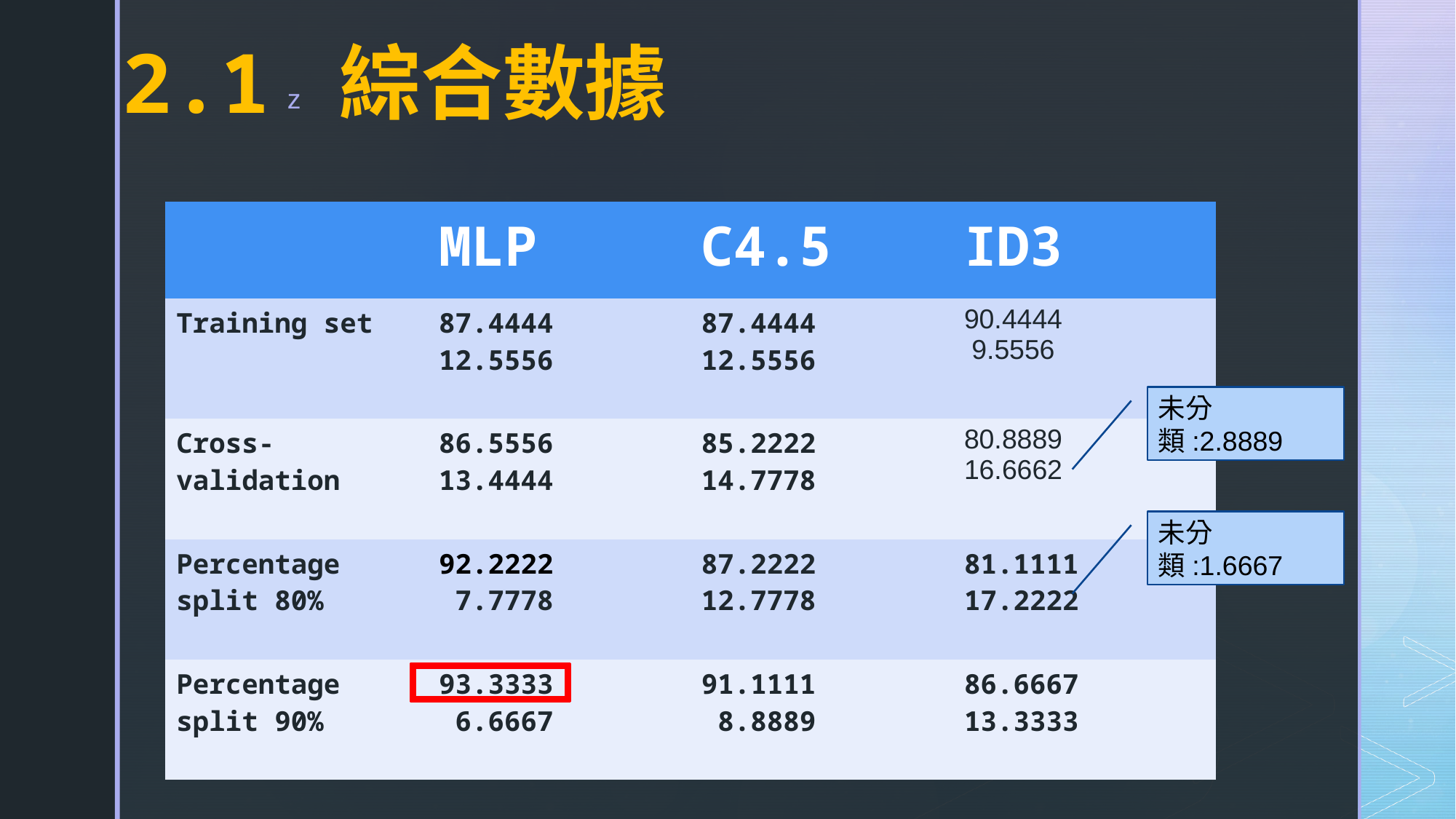

# 2.1 綜合數據
|  | MLP | C4.5 | ID3 |
| --- | --- | --- | --- |
| Training set | 87.4444 12.5556 | 87.4444 12.5556 | 90.4444 9.5556 |
| Cross-validation | 86.5556 13.4444 | 85.2222 14.7778 | 80.8889 16.6662 |
| Percentage split 80% | 92.2222 7.7778 | 87.2222 12.7778 | 81.1111 17.2222 |
| Percentage split 90% | 93.3333 6.6667 | 91.1111 8.8889 | 86.6667 13.3333 |
未分類:2.8889
未分類:1.6667